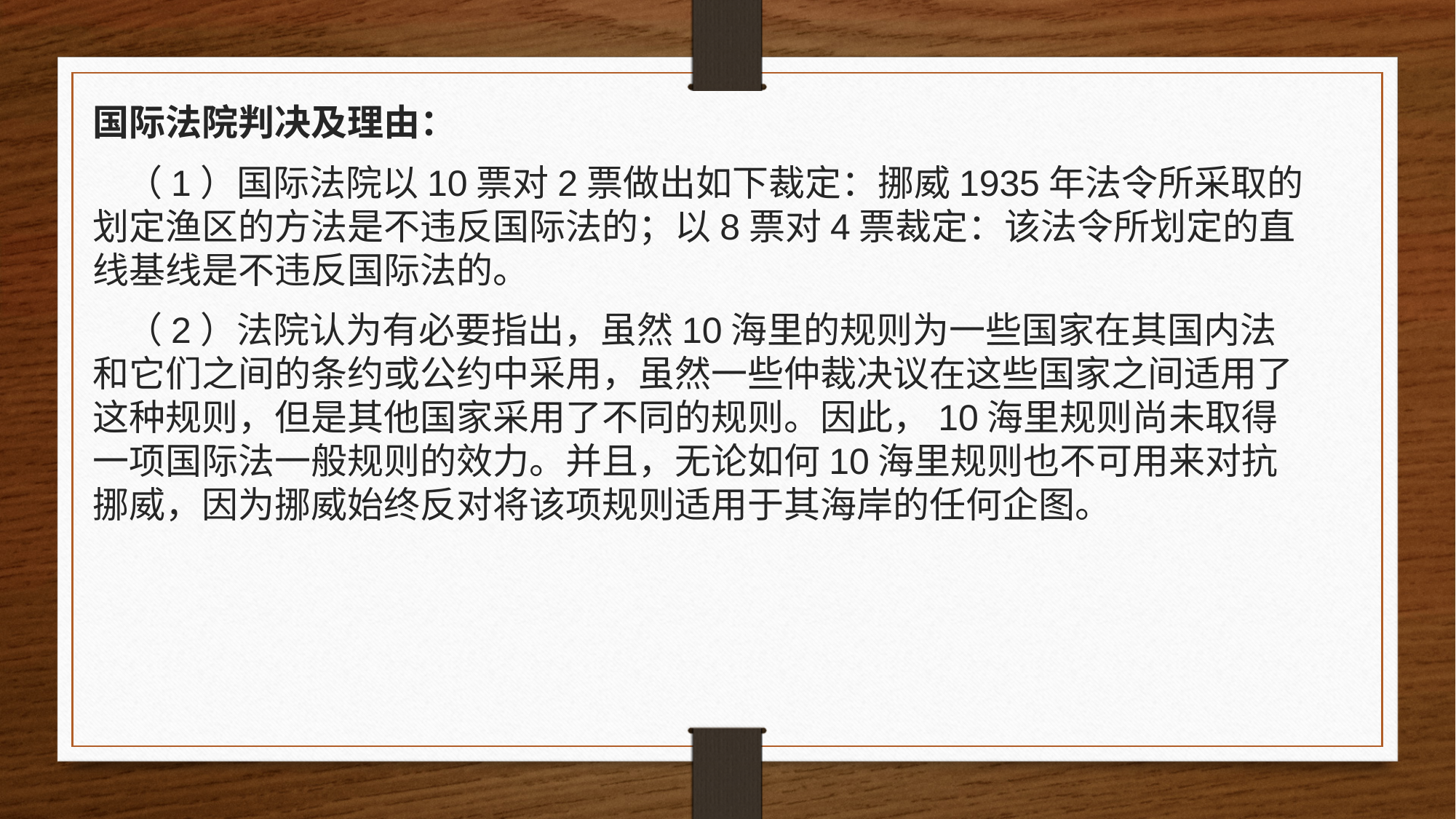

国际法院判决及理由：
   （1）国际法院以10票对2票做出如下裁定：挪威1935年法令所采取的划定渔区的方法是不违反国际法的；以8票对4票裁定：该法令所划定的直线基线是不违反国际法的。
   （2）法院认为有必要指出，虽然10海里的规则为一些国家在其国内法和它们之间的条约或公约中采用，虽然一些仲裁决议在这些国家之间适用了这种规则，但是其他国家采用了不同的规则。因此，10海里规则尚未取得一项国际法一般规则的效力。并且，无论如何10海里规则也不可用来对抗挪威，因为挪威始终反对将该项规则适用于其海岸的任何企图。